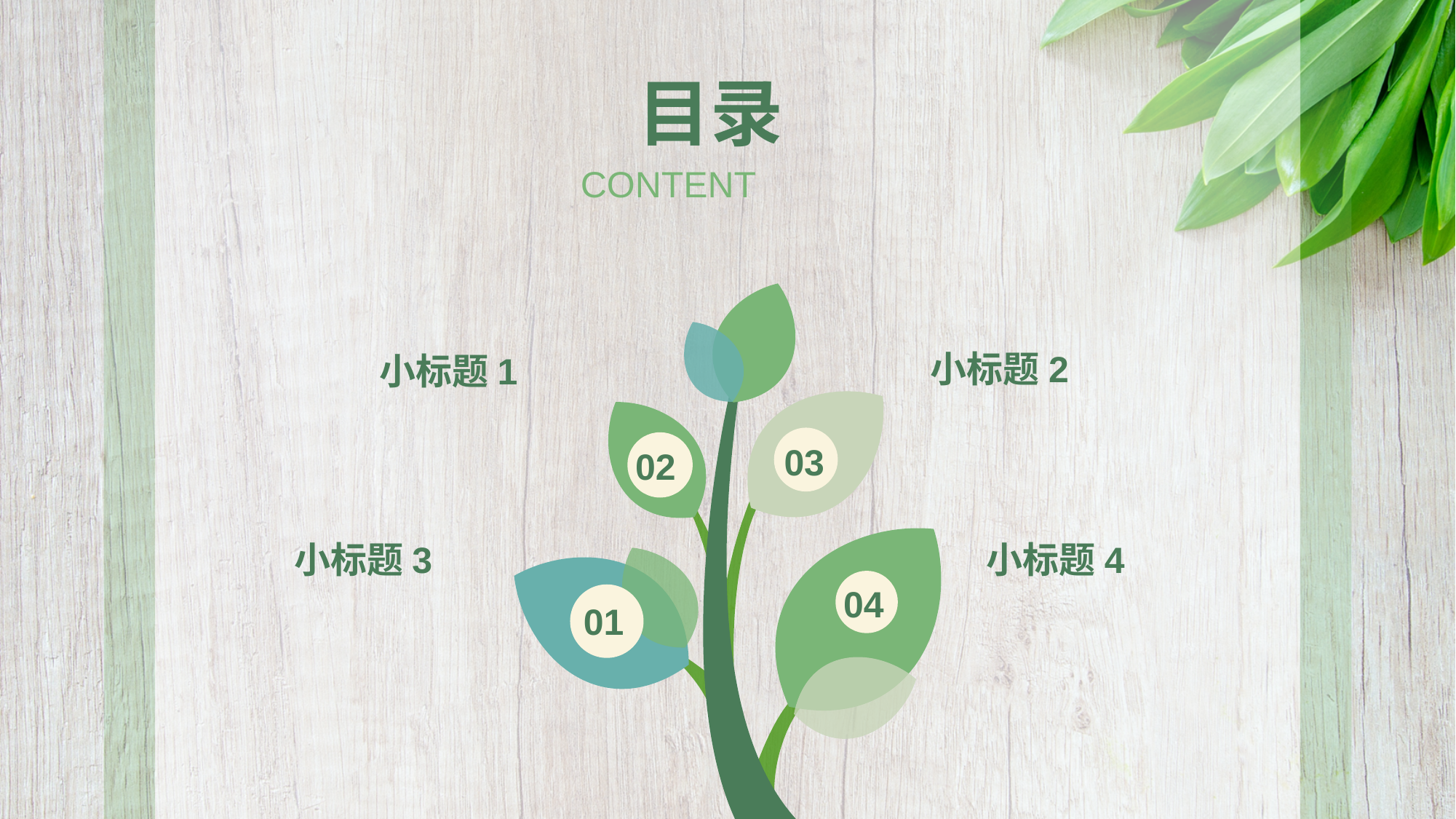

目录
CONTENT

03
02
04
01
小标题2

小标题1

小标题3

小标题4